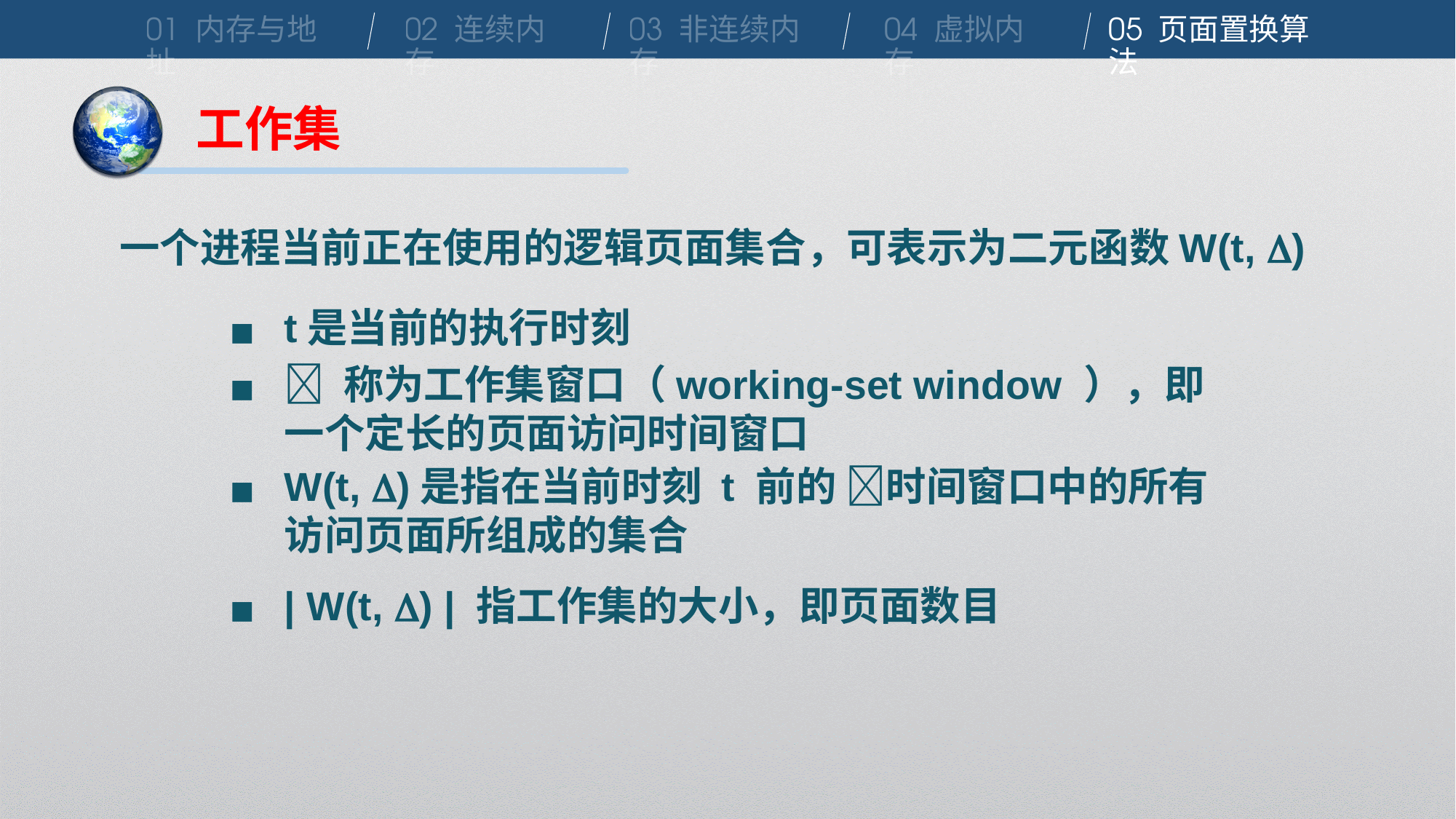

01 内存与地址
02 连续内存
03 非连续内存
04 虚拟内存
05 页面置换算法
工作集

一个进程当前正在使用的逻辑页面集合，可表示为二元函数W(t, Δ)
t是当前的执行时刻
■
Δ 称为工作集窗口（working-set window ），即一个定长的页面访问时间窗口
■
W(t, Δ)是指在当前时刻 t 前的 Δ时间窗口中的所有访问页面所组成的集合
■
| W(t, Δ) | 指工作集的大小，即页面数目
■